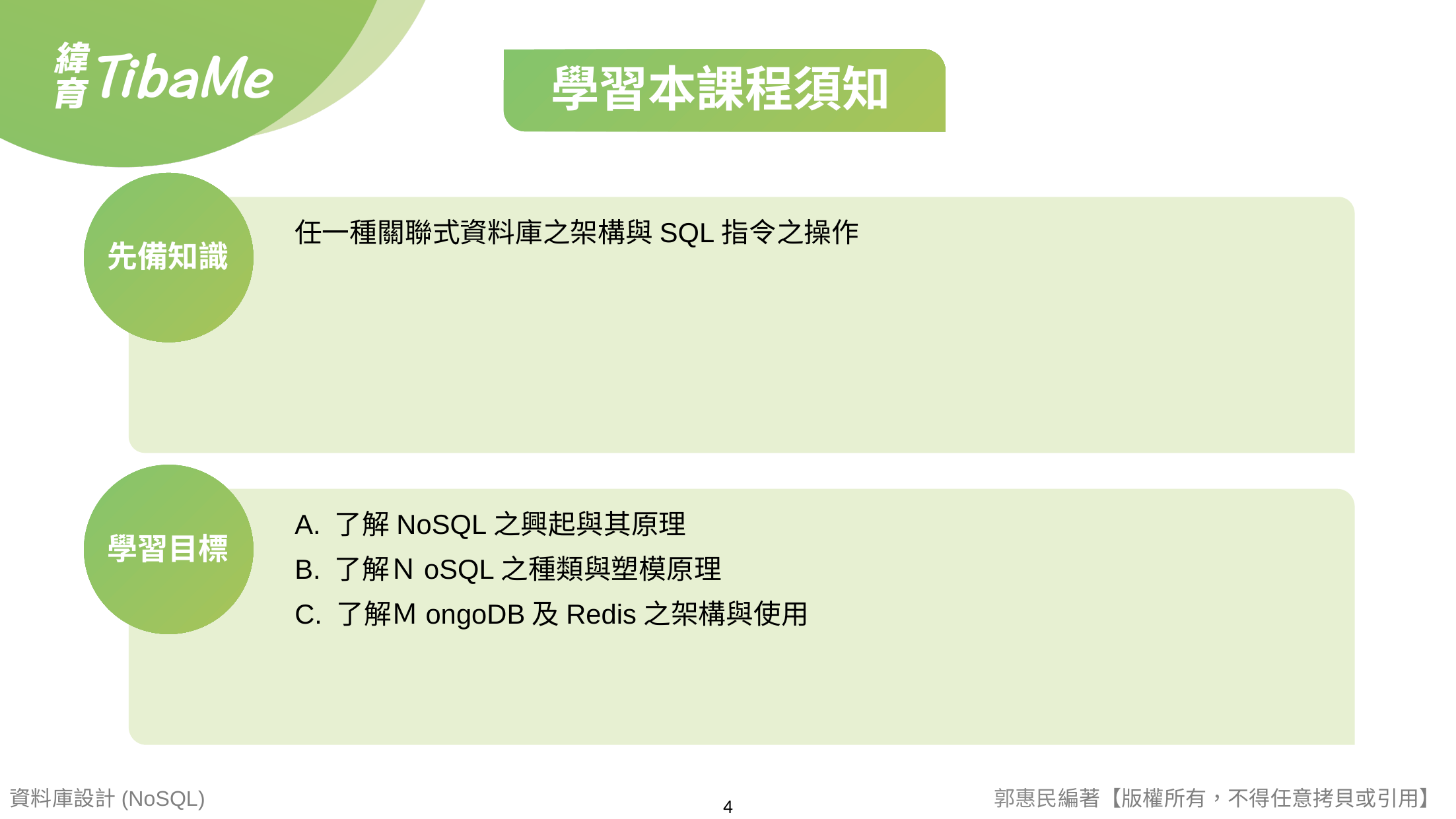

任一種關聯式資料庫之架構與SQL指令之操作
A. 了解NoSQL之興起與其原理
B. 了解ＮoSQL之種類與塑模原理
C. 了解ＭongoDB及Redis之架構與使用
資料庫設計(NoSQL)

郭惠民編著【版權所有，不得任意拷貝或引用】